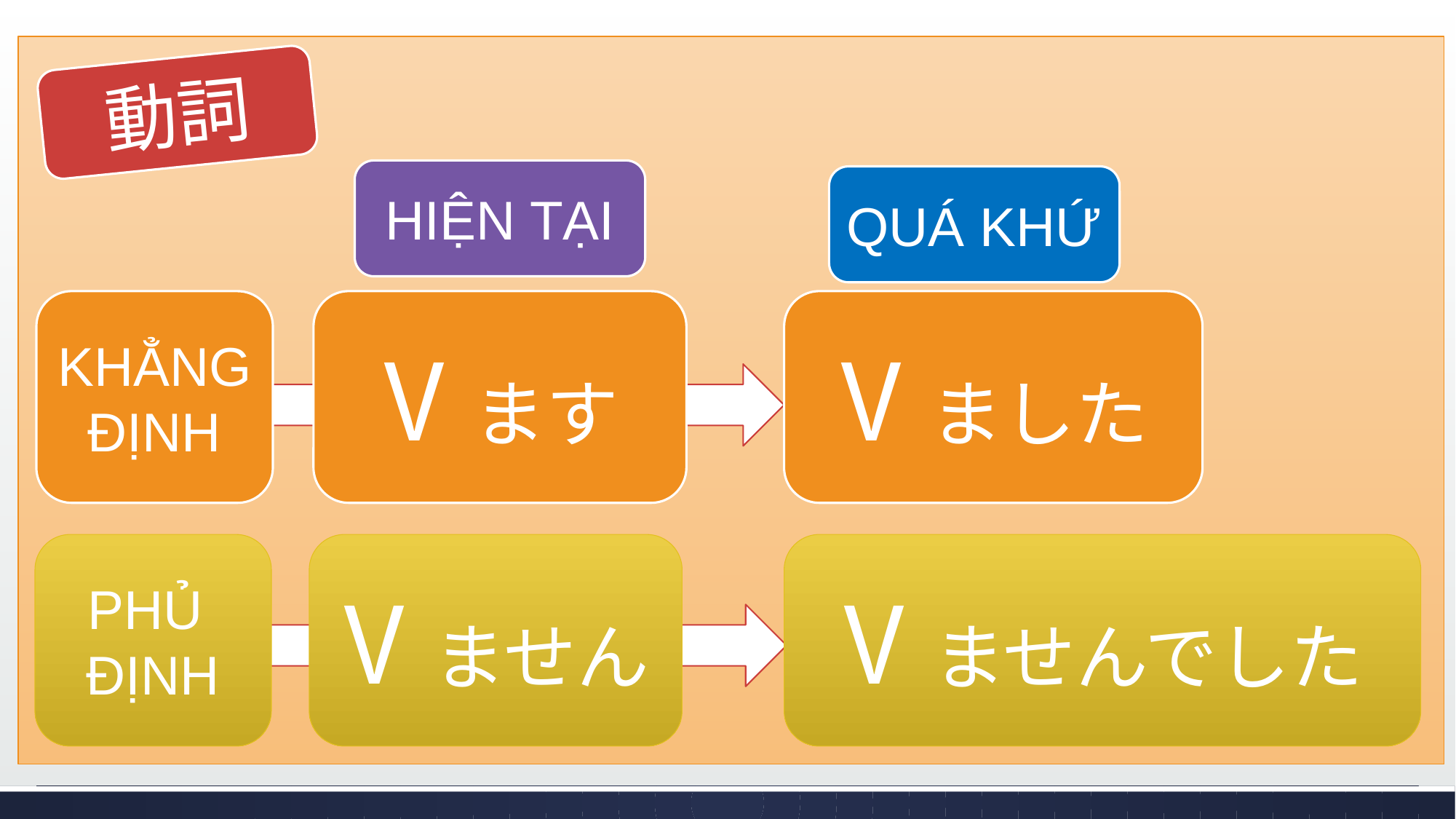

動詞
HIỆN TẠI
QUÁ KHỨ
KHẲNG
ĐỊNH
Vます
Vました

PHỦ
ĐỊNH
Vません
Vませんでした